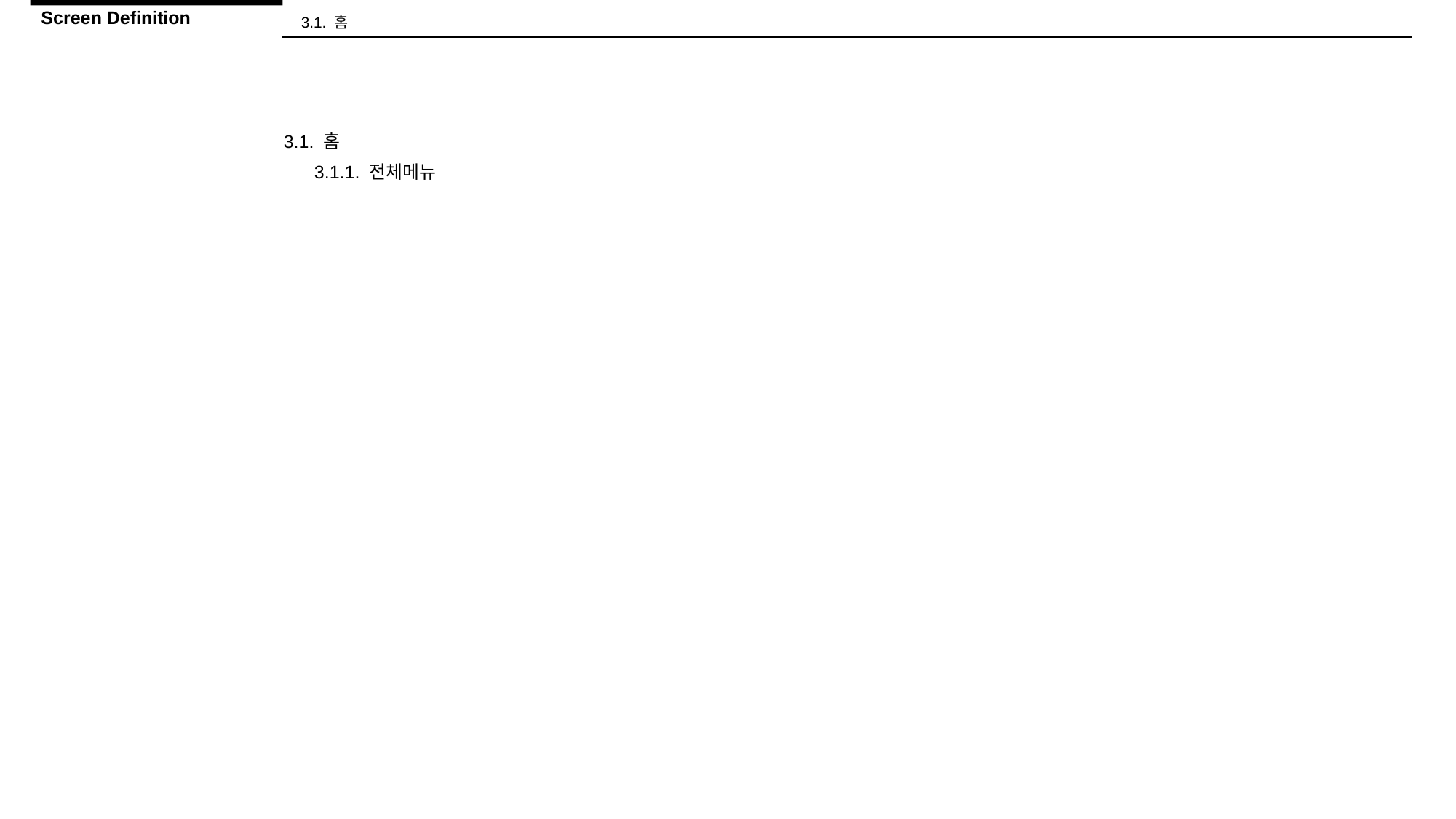

Screen Definition
3.1. 홈
3.1. 홈
      3.1.1. 전체메뉴